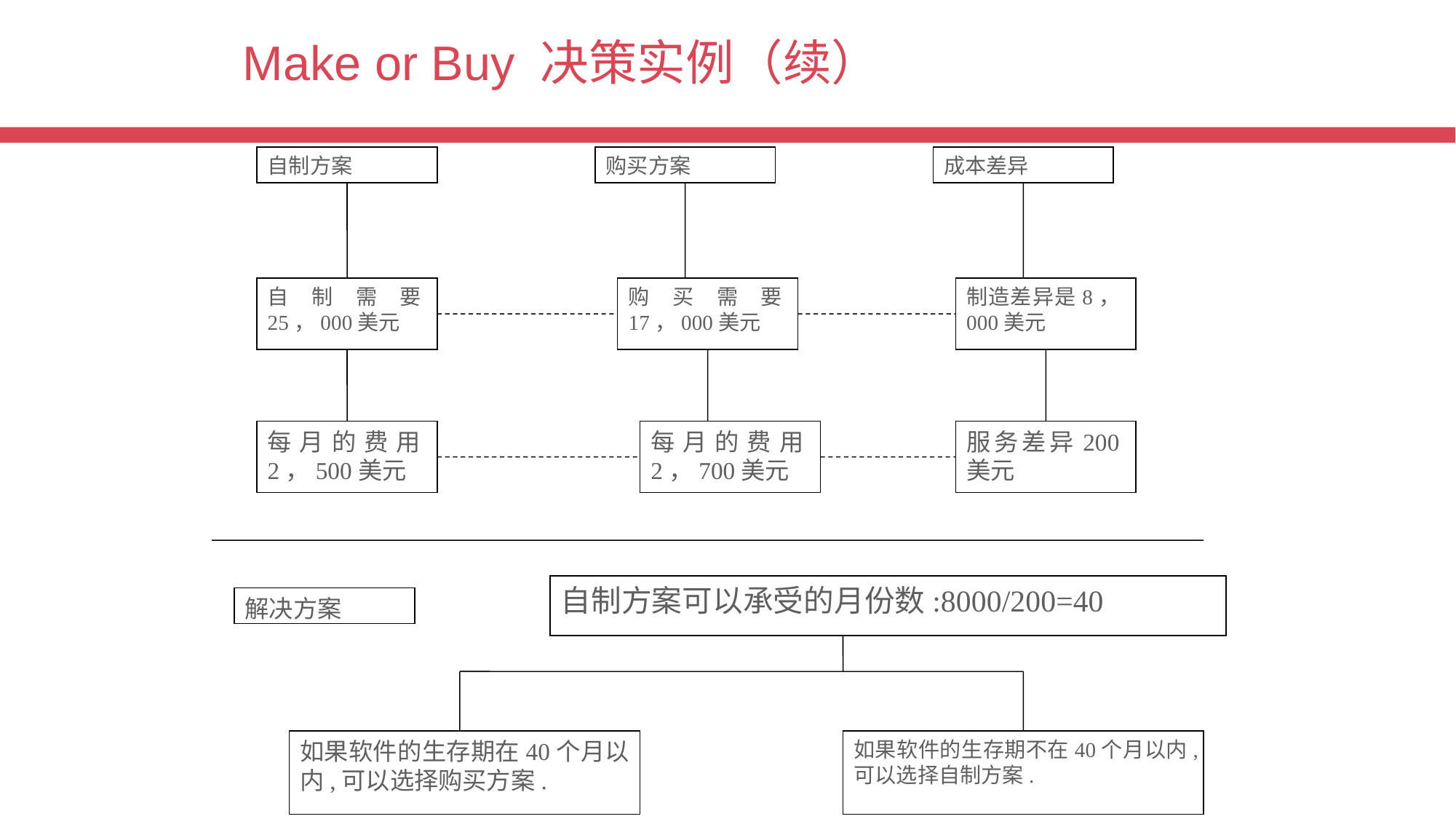

# Make or Buy 决策实例（续）
自制方案
购买方案
成本差异

自制需要25，000美元
购买需要17，000美元
制造差异是8，000美元

每月的费用2，500美元
每月的费用2，700美元
服务差异200美元

自制方案可以承受的月份数:8000/200=40
解决方案

如果软件的生存期在40个月以内,可以选择购买方案.
如果软件的生存期不在40个月以内,可以选择自制方案.

10